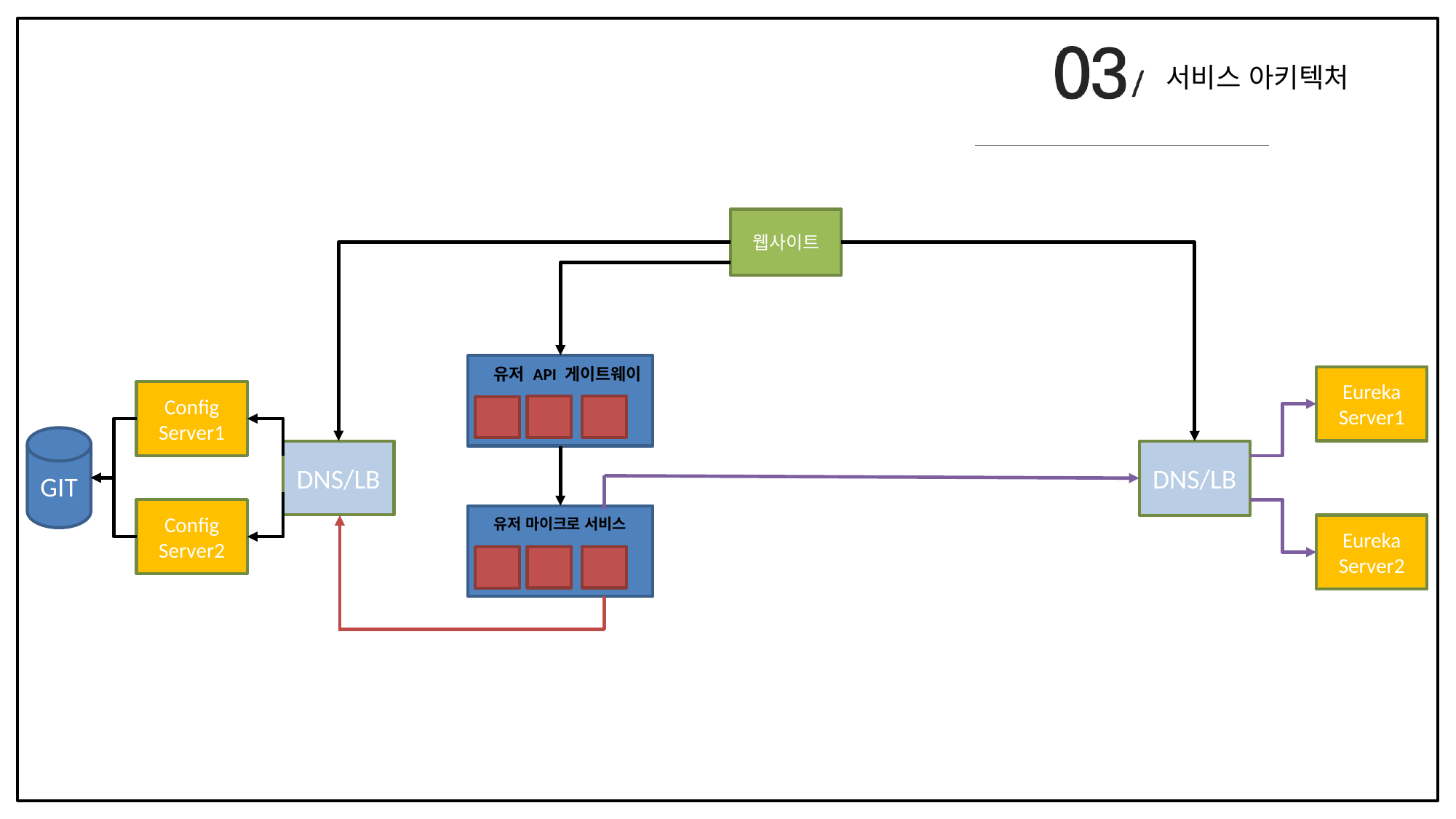

서비스 아키텍처

웹사이트

유저 API 게이트웨이

Eureka Server1
Config Server1
GIT
DNS/LB
DNS/LB
Config Server2

유저 마이크로 서비스
Eureka Server2